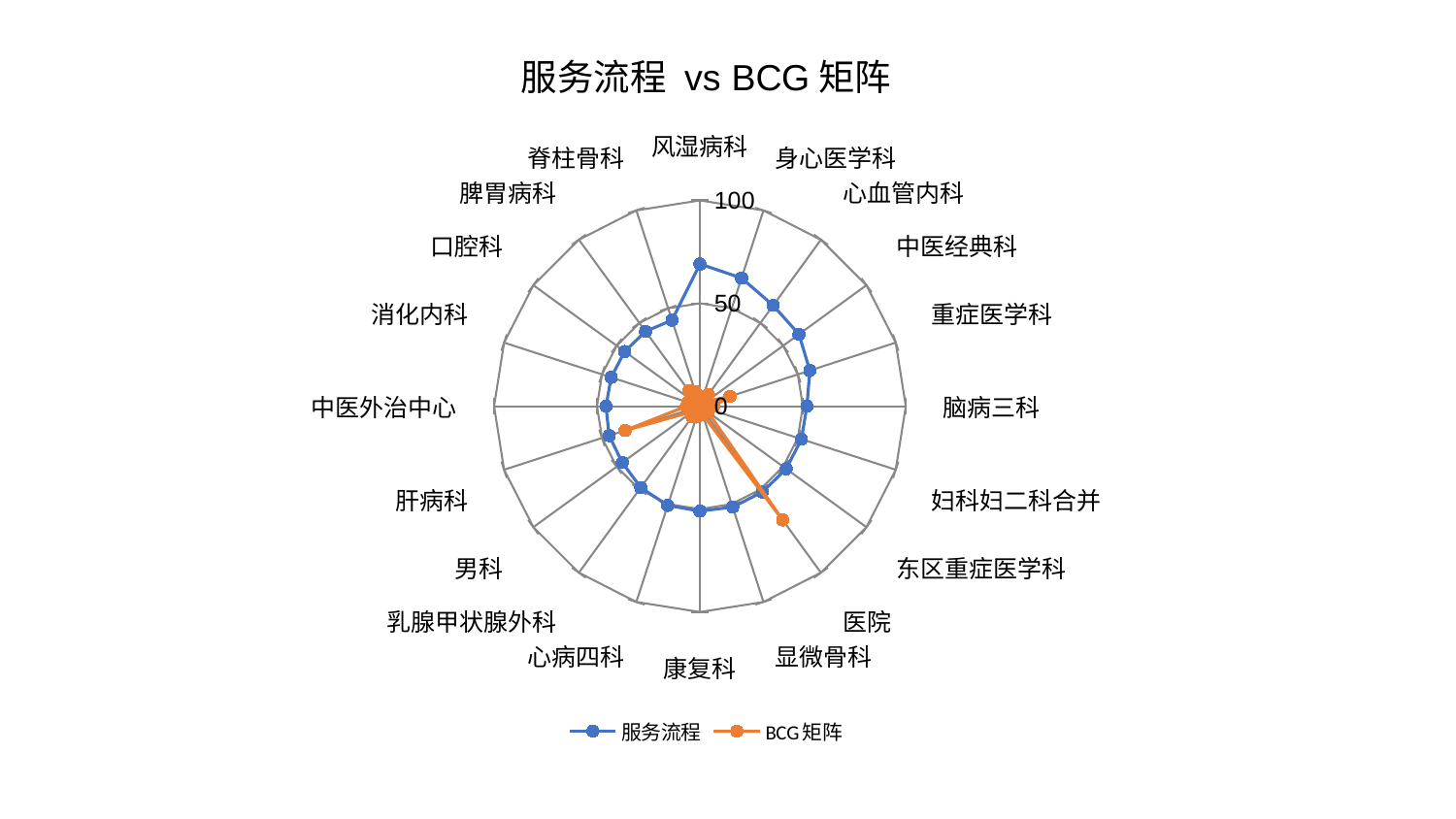

### Chart: 服务流程 vs BCG矩阵

| Category | 服务流程 | BCG矩阵 |
|---|---|---|
| 风湿病科 | 69.07218598462589 | 4.8945681258422855 |
| 身心医学科 | 65.47152460522824 | 3.308280233919169 |
| 心血管内科 | 60.542398441693756 | 7.054109032086023 |
| 中医经典科 | 59.44244039404909 | 4.0226106263200005 |
| 重症医学科 | 56.14494750604931 | 15.34298919296237 |
| 脑病三科 | 51.9510504681632 | 6.639568904437853 |
| 妇科妇二科合并 | 51.8983793643923 | 2.5123653059032653 |
| 东区重症医学科 | 51.804698501984575 | 4.8335726190303 |
| 医院 | 51.59040550398939 | 68.3491336680153 |
| 显微骨科 | 51.54071386198892 | 4.261132915924579 |
| 康复科 | 50.99692642311672 | 3.846922428149012 |
| 心病四科 | 50.68324047922445 | 5.5401366411614275 |
| 乳腺甲状腺外科 | 48.893932859740346 | 6.422701058216114 |
| 男科 | 46.60703960219209 | 4.52049502912972 |
| 肝病科 | 46.359437831206435 | 38.20120946980353 |
| 中医外治中心 | 45.636681123846536 | 6.565542247949299 |
| 消化内科 | 45.31665605816261 | 6.018652823924958 |
| 口腔科 | 45.18747761430103 | 1.584695309408009 |
| 脾胃病科 | 44.92620465670724 | 9.20097843484877 |
| 脊柱骨科 | 43.95750409264634 | 7.454791221962459 |
65